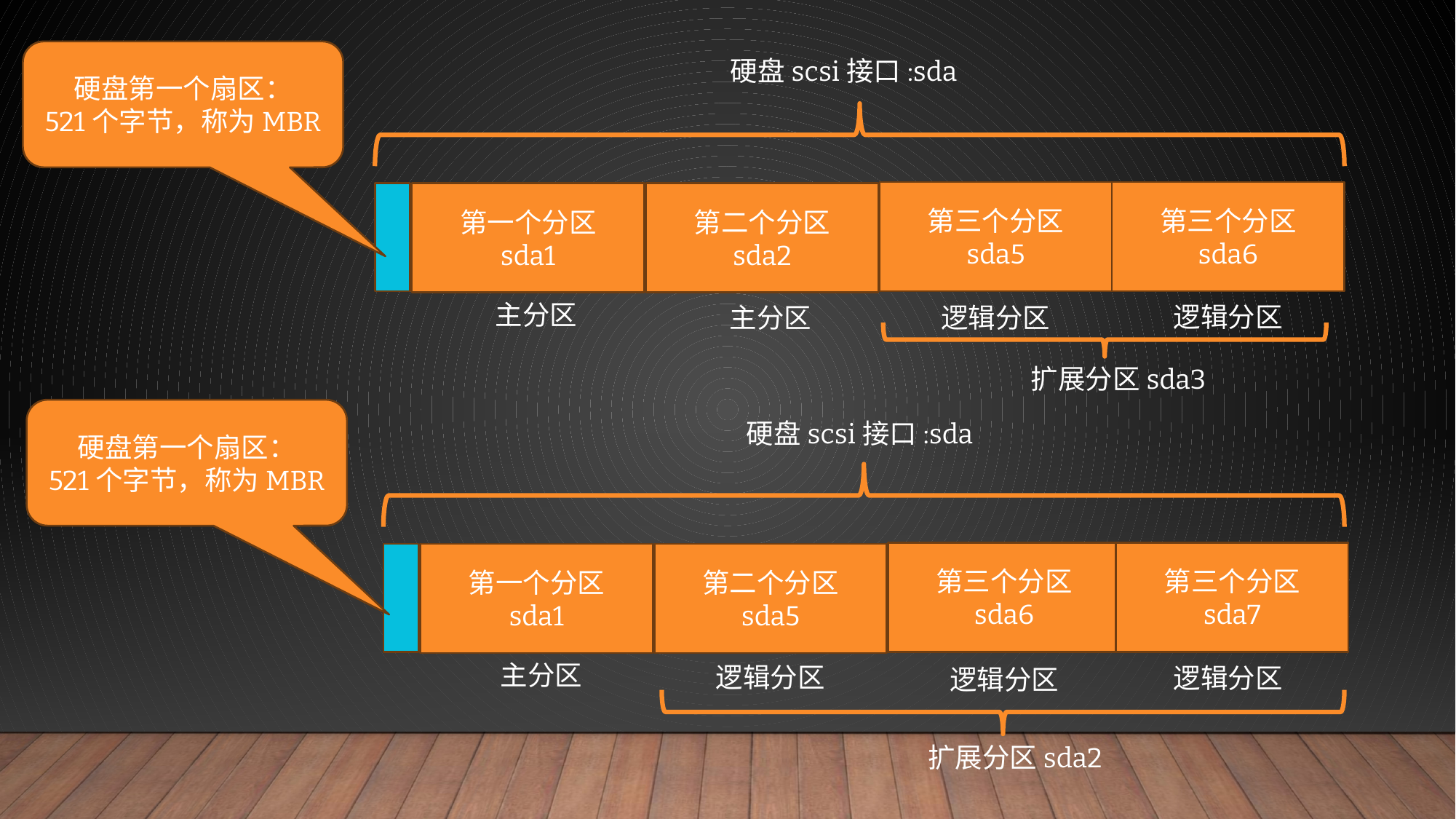

硬盘第一个扇区：
521个字节，称为MBR
硬盘scsi接口:sda

第三个分区
sda5
第三个分区
sda6

第一个分区
sda1
第二个分区
sda2
主分区
逻辑分区
逻辑分区
主分区
扩展分区sda3

硬盘第一个扇区：
521个字节，称为MBR
硬盘scsi接口:sda
第三个分区
sda6
第三个分区
sda7

第一个分区
sda1
第二个分区
sda5
主分区
逻辑分区
逻辑分区
逻辑分区
扩展分区sda2